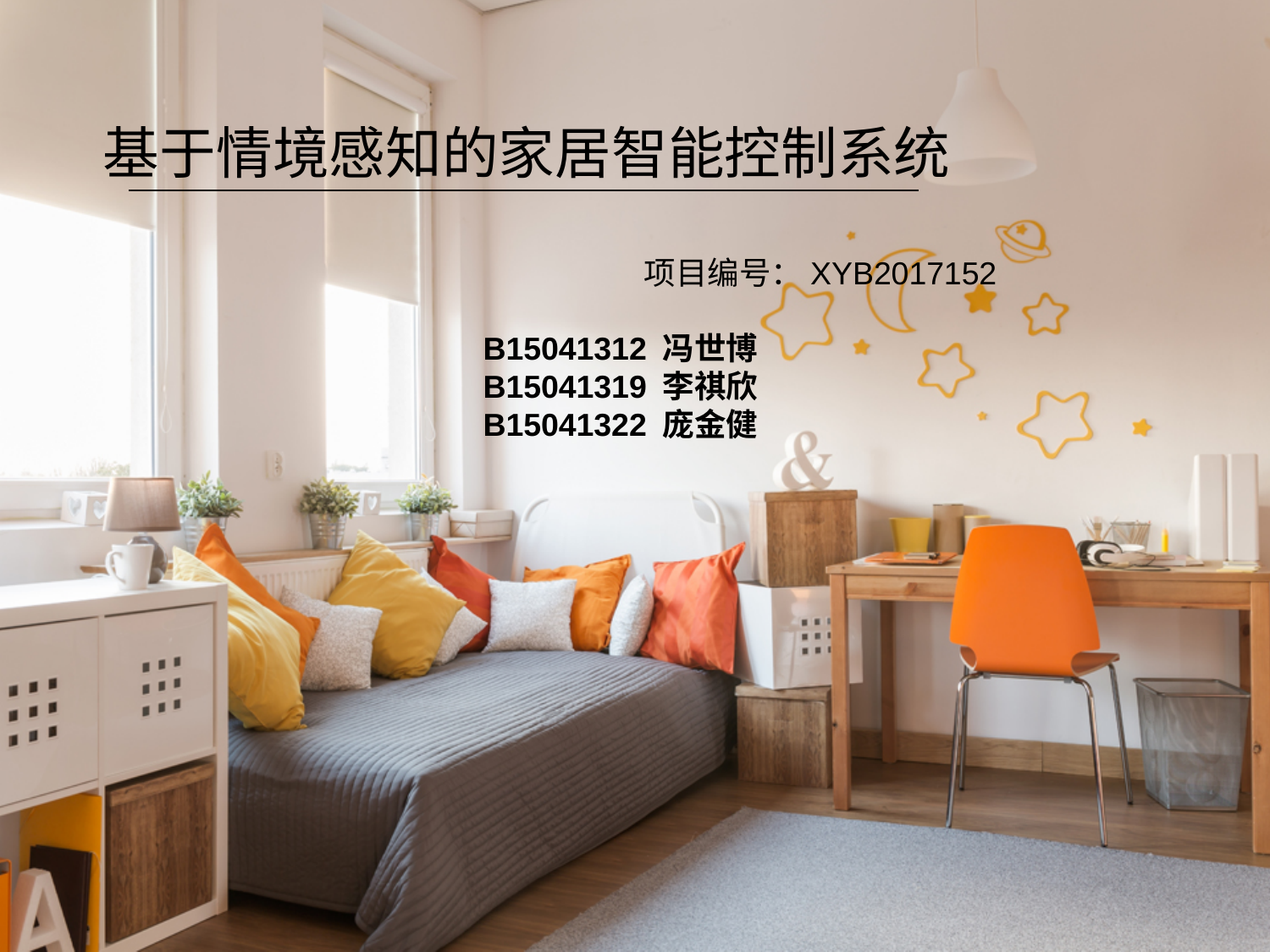

基于情境感知的家居智能控制系统

项目编号：XYB2017152
B15041312 冯世博
B15041319 李祺欣
B15041322 庞金健